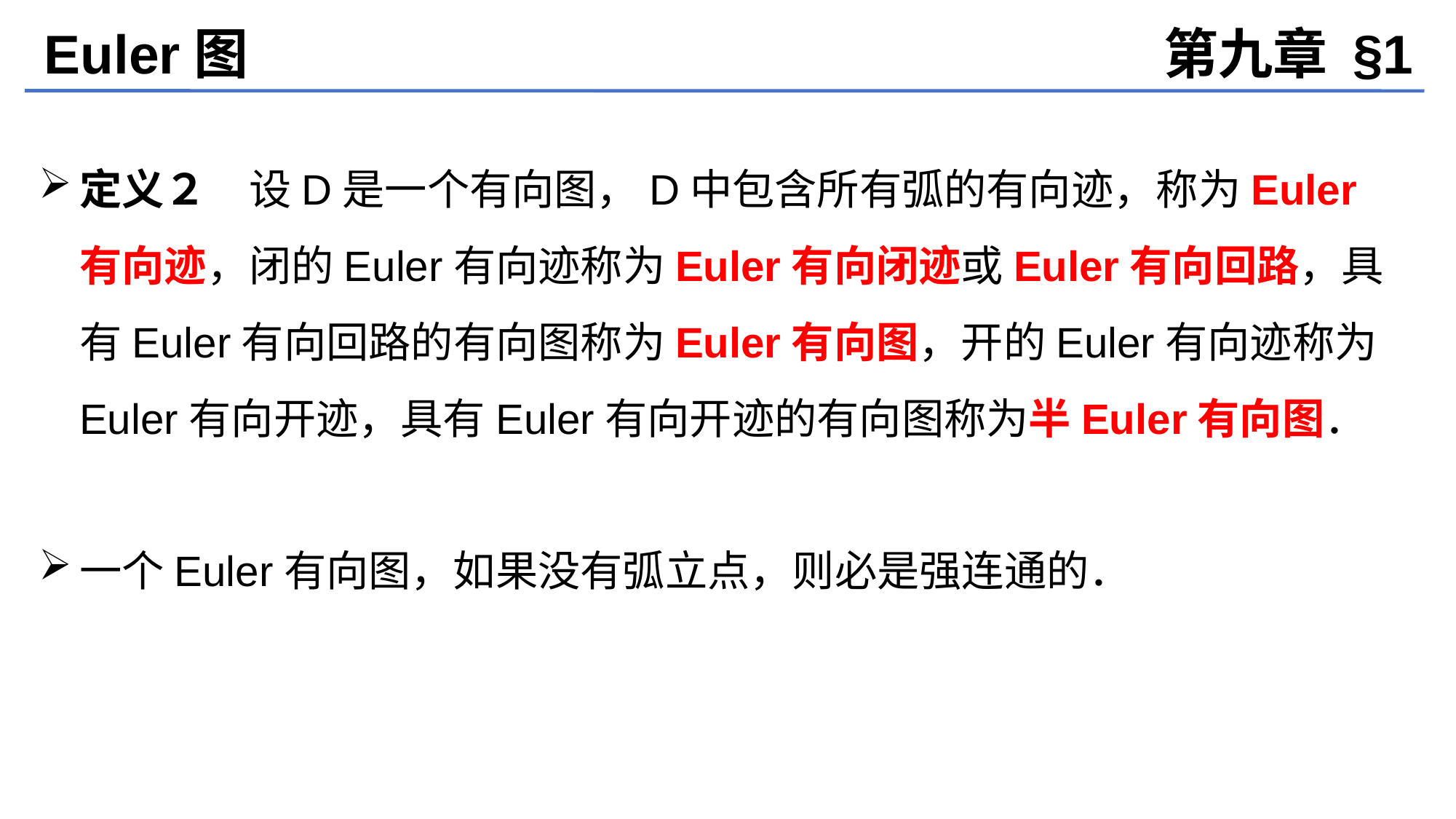

Euler图
第九章 §1
定义２　设D是一个有向图，D中包含所有弧的有向迹，称为Euler有向迹，闭的Euler有向迹称为Euler有向闭迹或Euler有向回路，具有Euler有向回路的有向图称为Euler有向图，开的Euler有向迹称为Euler有向开迹，具有Euler有向开迹的有向图称为半Euler有向图．

一个Euler有向图，如果没有弧立点，则必是强连通的．